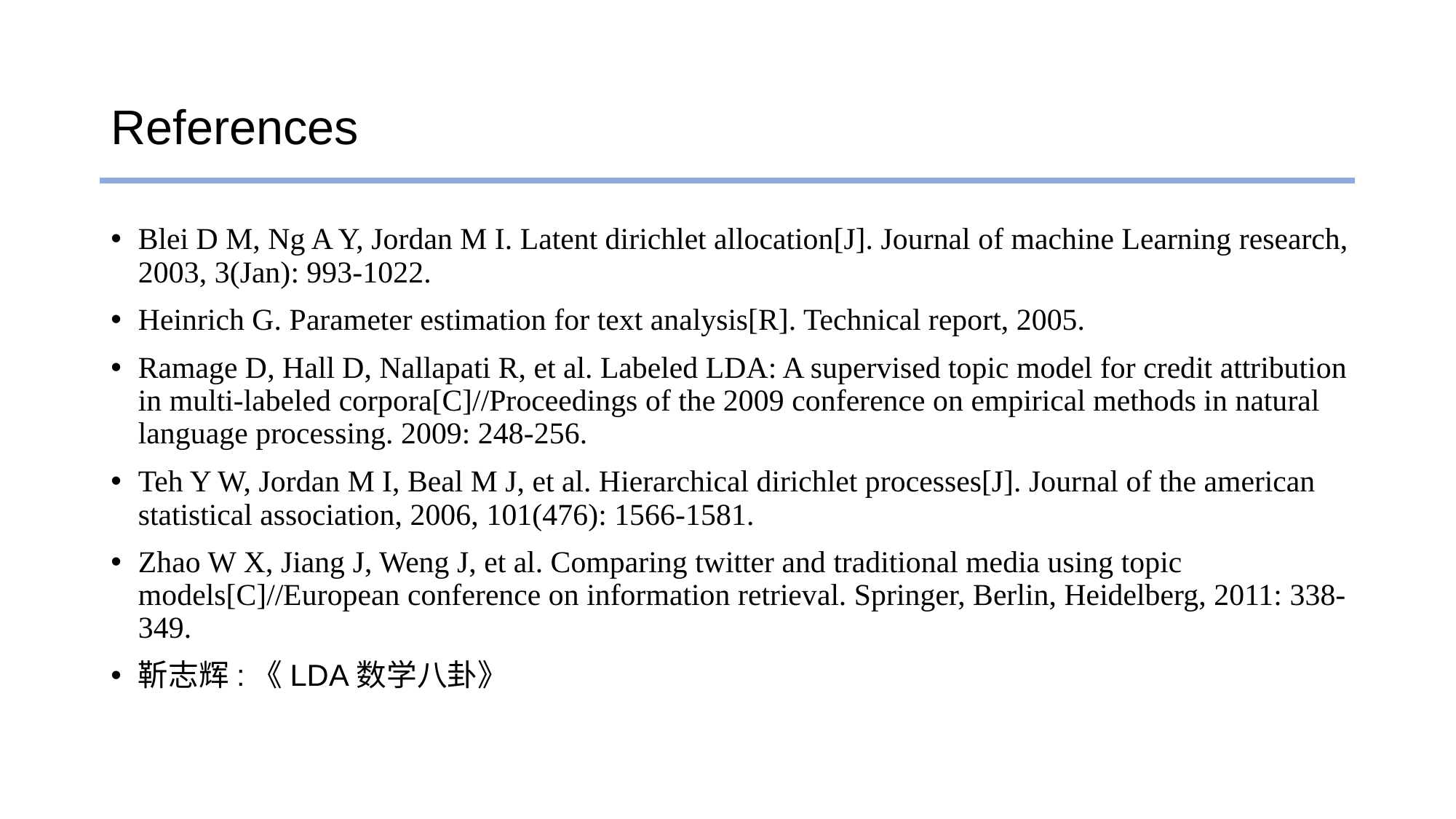

# References
Blei D M, Ng A Y, Jordan M I. Latent dirichlet allocation[J]. Journal of machine Learning research, 2003, 3(Jan): 993-1022.
Heinrich G. Parameter estimation for text analysis[R]. Technical report, 2005.
Ramage D, Hall D, Nallapati R, et al. Labeled LDA: A supervised topic model for credit attribution in multi-labeled corpora[C]//Proceedings of the 2009 conference on empirical methods in natural language processing. 2009: 248-256.
Teh Y W, Jordan M I, Beal M J, et al. Hierarchical dirichlet processes[J]. Journal of the american statistical association, 2006, 101(476): 1566-1581.
Zhao W X, Jiang J, Weng J, et al. Comparing twitter and traditional media using topic models[C]//European conference on information retrieval. Springer, Berlin, Heidelberg, 2011: 338-349.
靳志辉:《LDA数学八卦》